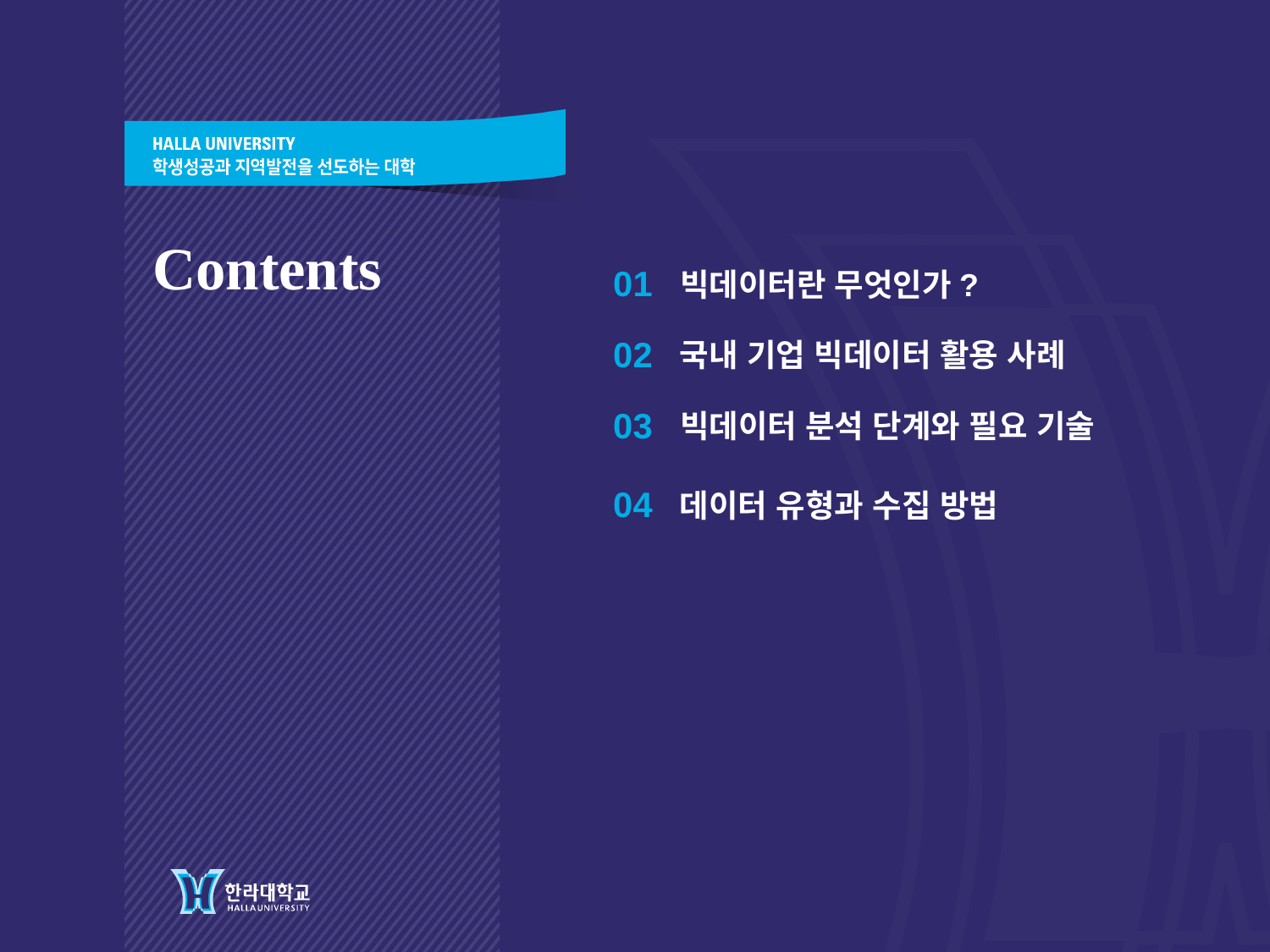

Contents
01
빅데이터란 무엇인가?
02
국내 기업 빅데이터 활용 사례
03
빅데이터 분석 단계와 필요 기술
04
데이터 유형과 수집 방법